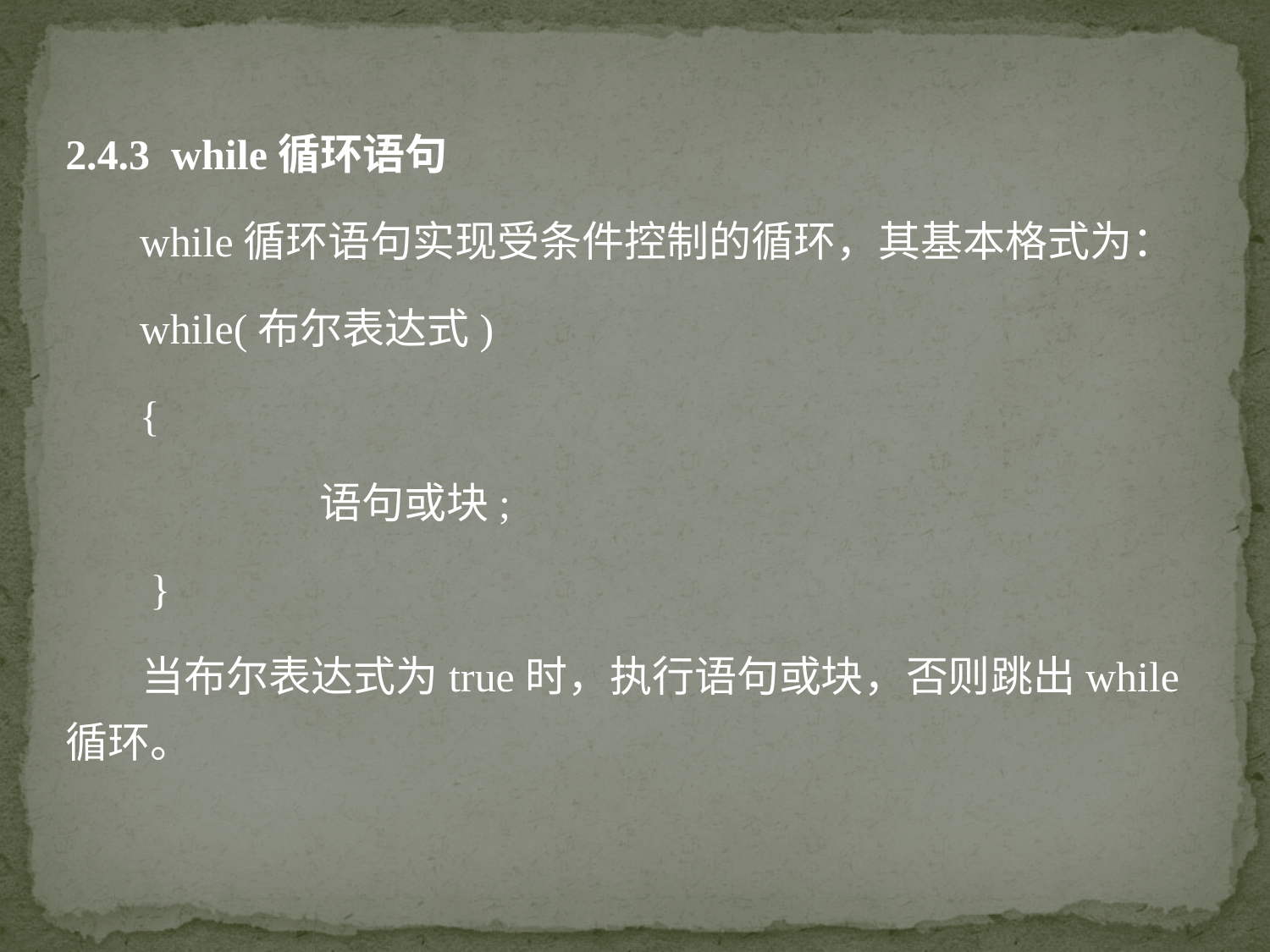

2.4.3  while循环语句
       while循环语句实现受条件控制的循环，其基本格式为：
       while(布尔表达式)
       {
		语句或块;
        }
       当布尔表达式为true时，执行语句或块，否则跳出while循环。